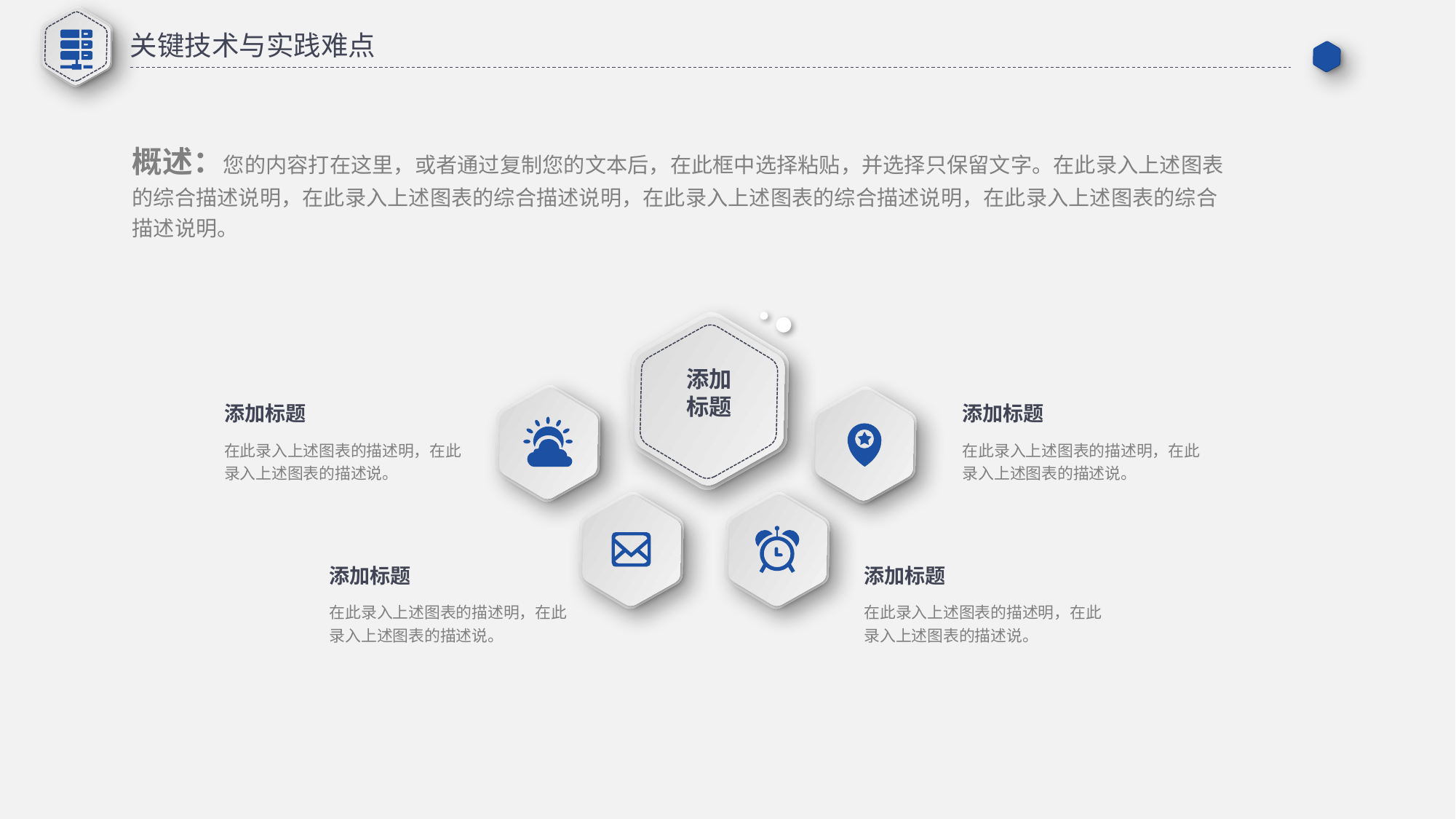

关键技术与实践难点

概述：您的内容打在这里，或者通过复制您的文本后，在此框中选择粘贴，并选择只保留文字。在此录入上述图表的综合描述说明，在此录入上述图表的综合描述说明，在此录入上述图表的综合描述说明，在此录入上述图表的综合描述说明。

添加
标题

添加标题
添加标题

在此录入上述图表的描述明，在此录入上述图表的描述说。
在此录入上述图表的描述明，在此录入上述图表的描述说。

添加标题
添加标题
在此录入上述图表的描述明，在此录入上述图表的描述说。
在此录入上述图表的描述明，在此录入上述图表的描述说。